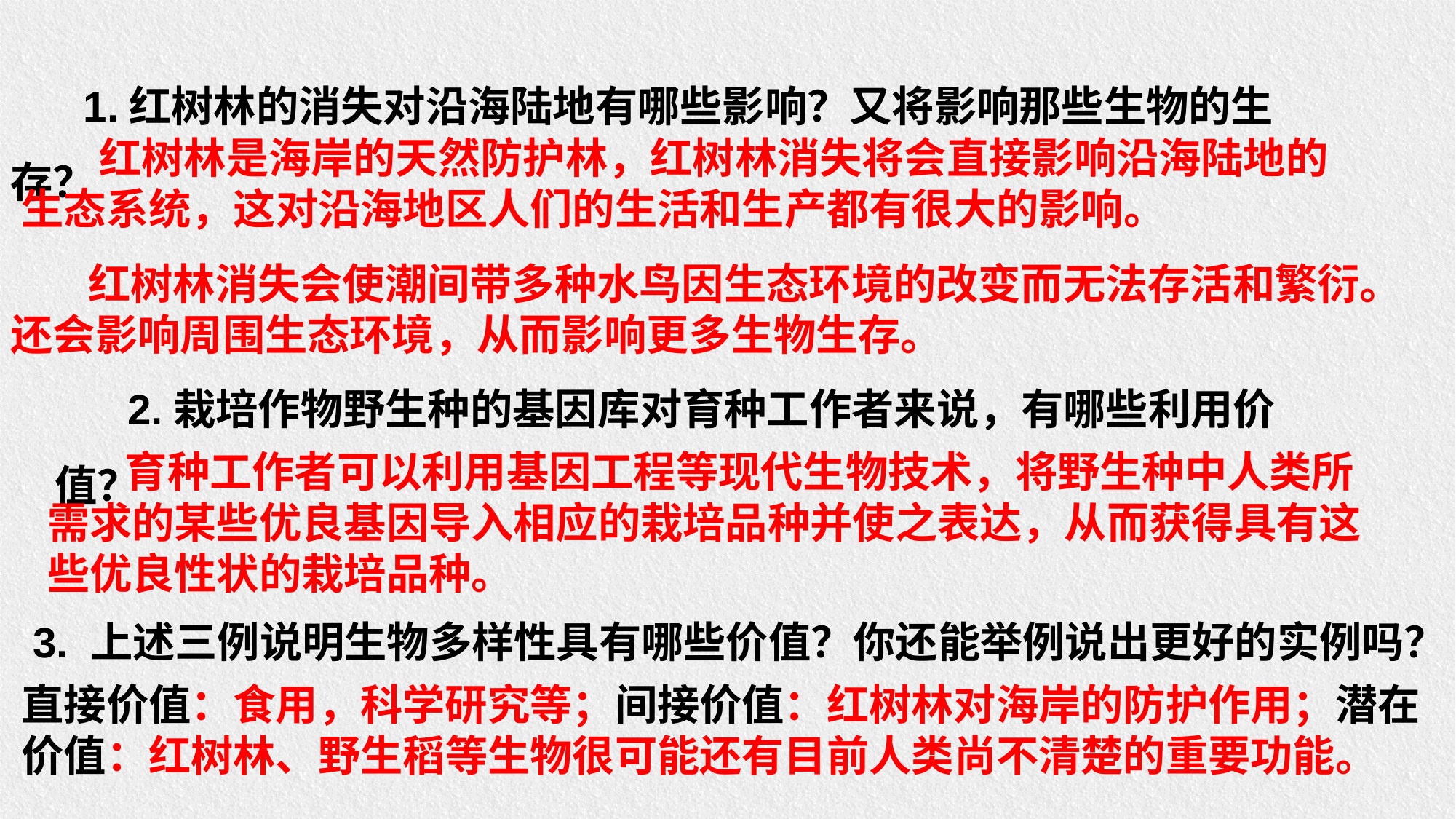

1.红树林的消失对沿海陆地有哪些影响？又将影响那些生物的生存？
       红树林是海岸的天然防护林，红树林消失将会直接影响沿海陆地的生态系统，这对沿海地区人们的生活和生产都有很大的影响。
       红树林消失会使潮间带多种水鸟因生态环境的改变而无法存活和繁衍。还会影响周围生态环境，从而影响更多生物生存。
2.栽培作物野生种的基因库对育种工作者来说，有哪些利用价值？
       育种工作者可以利用基因工程等现代生物技术，将野生种中人类所需求的某些优良基因导入相应的栽培品种并使之表达，从而获得具有这些优良性状的栽培品种。
3. 上述三例说明生物多样性具有哪些价值？你还能举例说出更好的实例吗？
直接价值：食用，科学研究等；间接价值：红树林对海岸的防护作用；潜在价值：红树林、野生稻等生物很可能还有目前人类尚不清楚的重要功能。